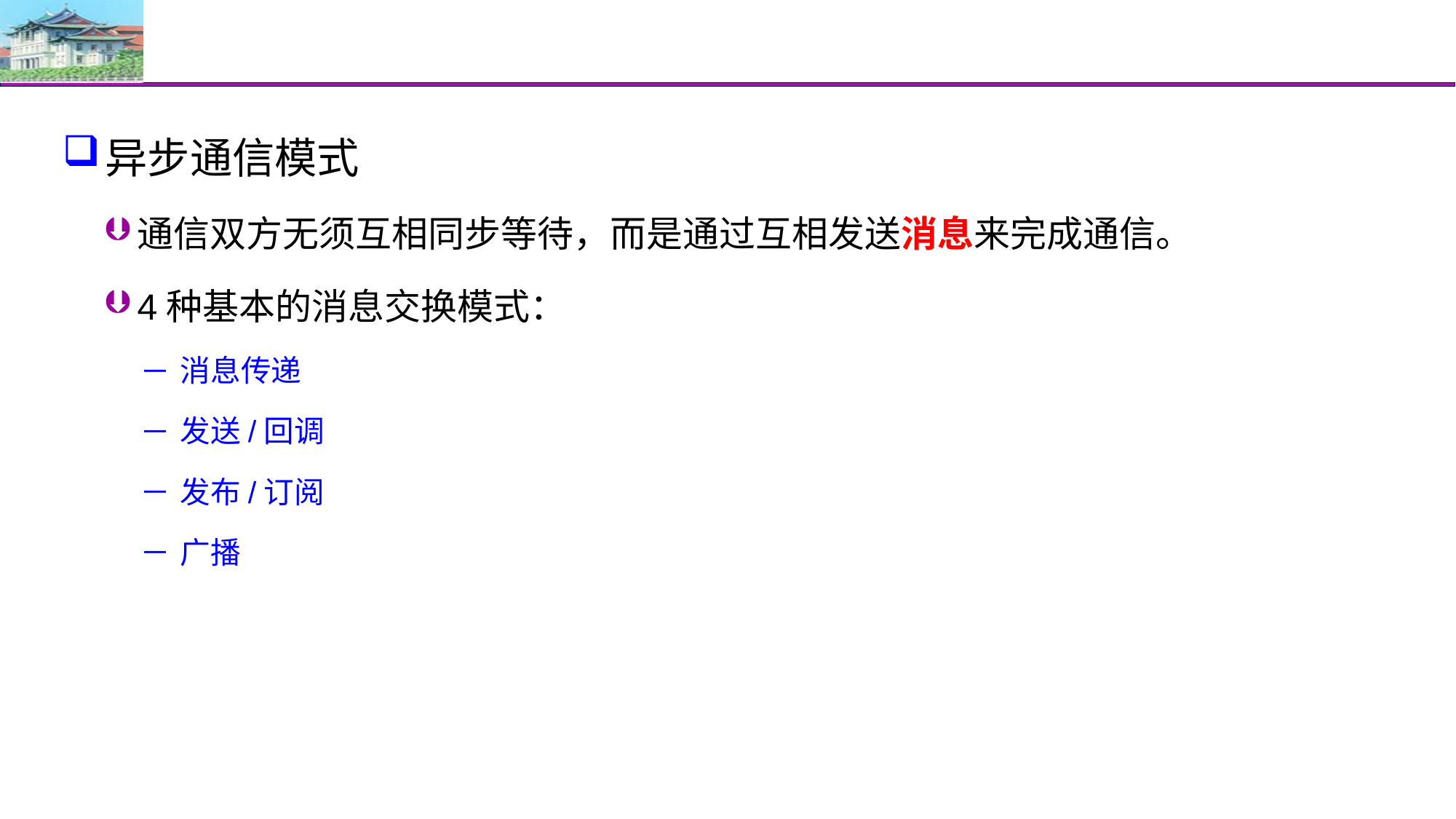

#
异步通信模式
通信双方无须互相同步等待，而是通过互相发送消息来完成通信。
4种基本的消息交换模式：
消息传递
发送/回调
发布/订阅
广播